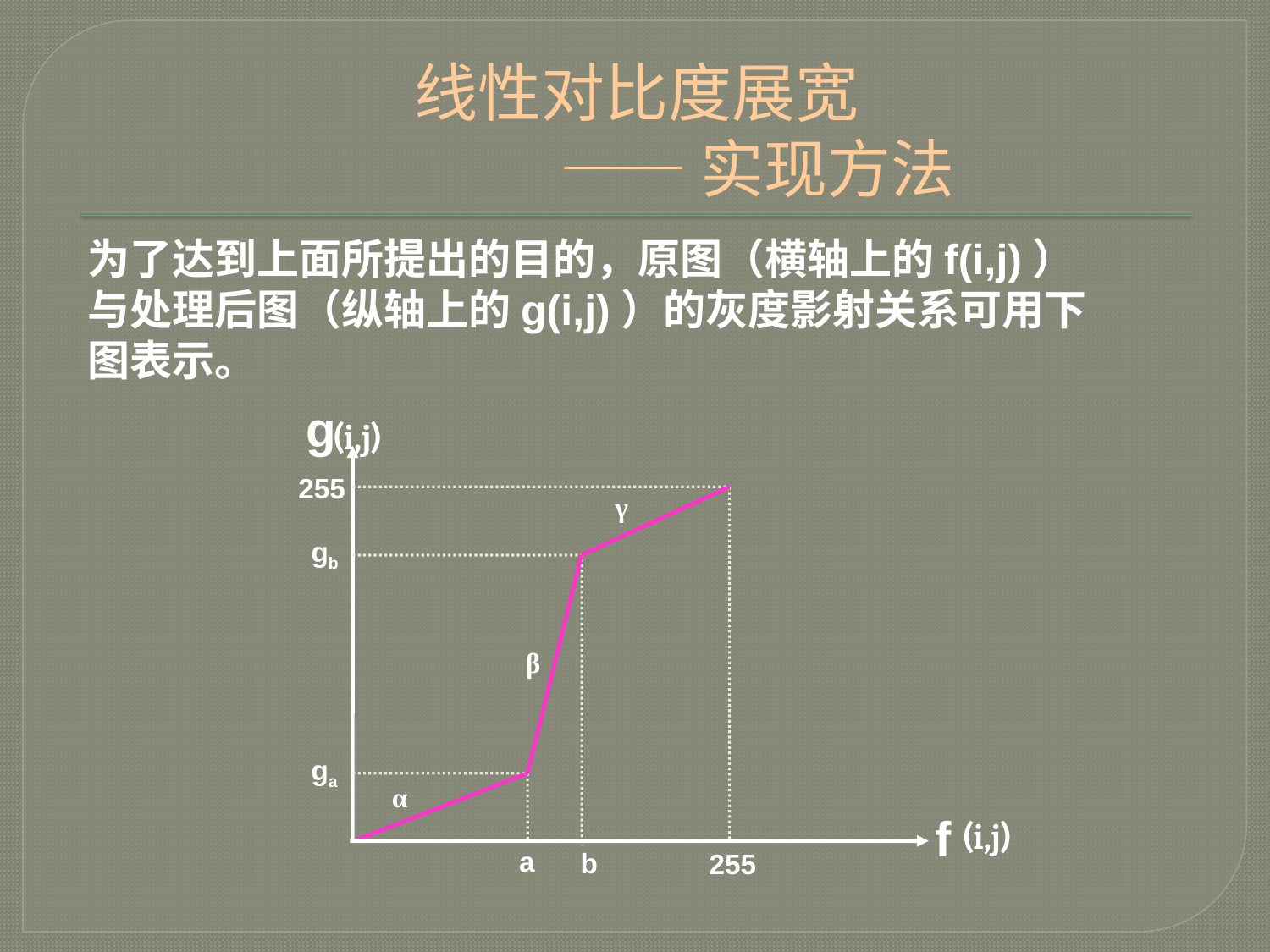

# 线性对比度展宽 —— 实现方法
为了达到上面所提出的目的，原图（横轴上的f(i,j)）与处理后图（纵轴上的g(i,j)）的灰度影射关系可用下图表示。
g

255
γ

gb

β

ga

α

f
a
b
255

(i,j)
(i,j)